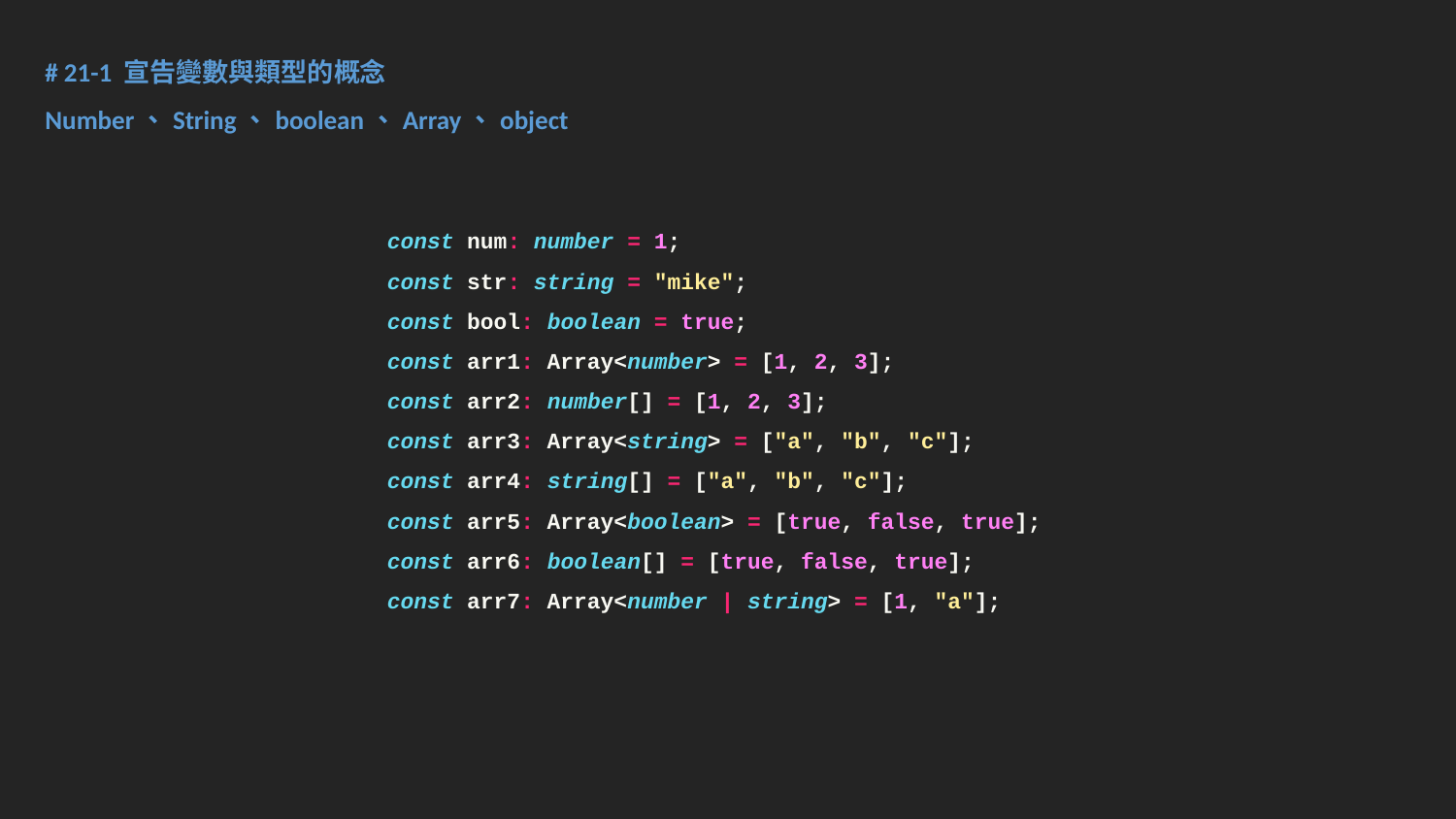

# 21-1 宣告變數與類型的概念 Number、String、boolean、Array、object
const num: number = 1;
const str: string = "mike";
const bool: boolean = true;
const arr1: Array<number> = [1, 2, 3];
const arr2: number[] = [1, 2, 3];
const arr3: Array<string> = ["a", "b", "c"];
const arr4: string[] = ["a", "b", "c"];
const arr5: Array<boolean> = [true, false, true];
const arr6: boolean[] = [true, false, true];
const arr7: Array<number | string> = [1, "a"];